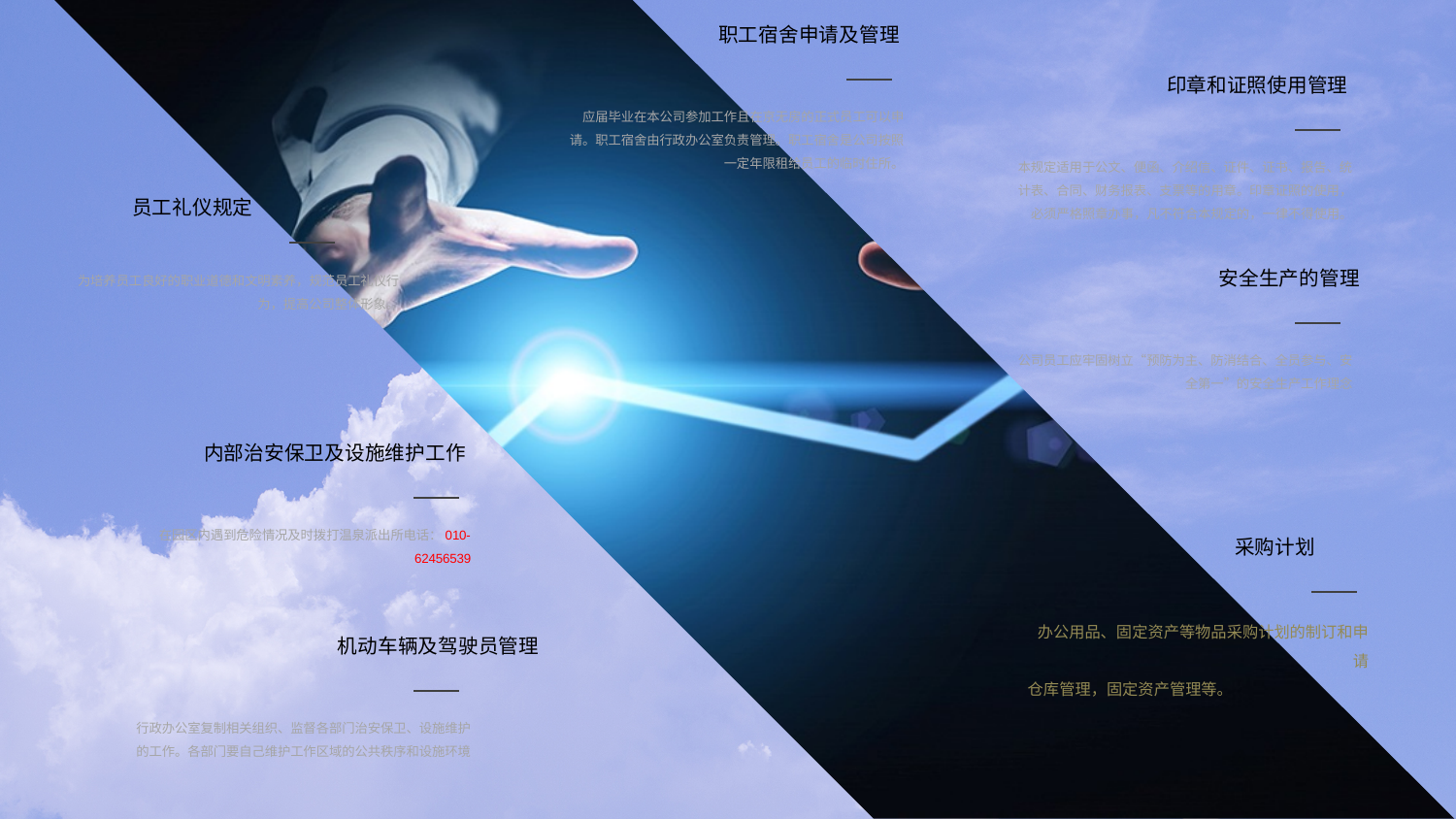

职工宿舍申请及管理

应届毕业在本公司参加工作且在京无房的正式员工可以申请。职工宿舍由行政办公室负责管理。职工宿舍是公司按照一定年限租给员工的临时住所。
印章和证照使用管理

本规定适用于公文、便函、介绍信、证件、证书、报告、统计表、合同、财务报表、支票等的用章。印章证照的使用，必须严格照章办事，凡不符合本规定的，一律不得使用。

员工礼仪规定

为培养员工良好的职业道德和文明素养，规范员工礼仪行为，提高公司整体形象。
安全生产的管理

公司员工应牢固树立“预防为主、防消结合、全员参与、安全第一”的安全生产工作理念
内部治安保卫及设施维护工作

在园区内遇到危险情况及时拨打温泉派出所电话：010-62456539
采购计划

办公用品、固定资产等物品采购计划的制订和申请
仓库管理，固定资产管理等。

机动车辆及驾驶员管理

行政办公室复制相关组织、监督各部门治安保卫、设施维护的工作。各部门要自己维护工作区域的公共秩序和设施环境